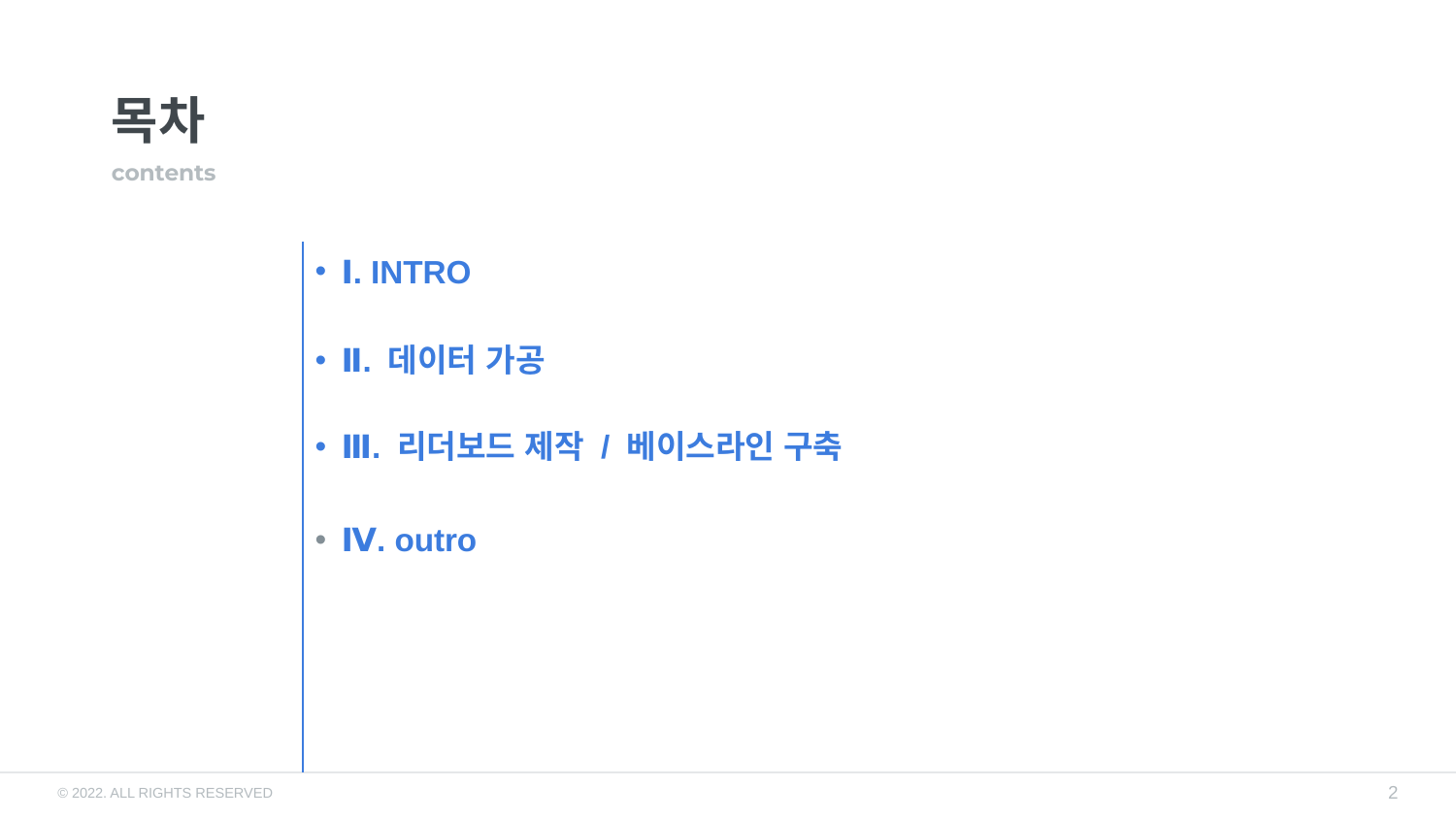

# 목차
contents
Ⅰ. INTRO

Ⅱ. 데이터 가공

Ⅲ. 리더보드 제작 / 베이스라인 구축

Ⅳ. outro

2
© 2022. ALL RIGHTS RESERVED